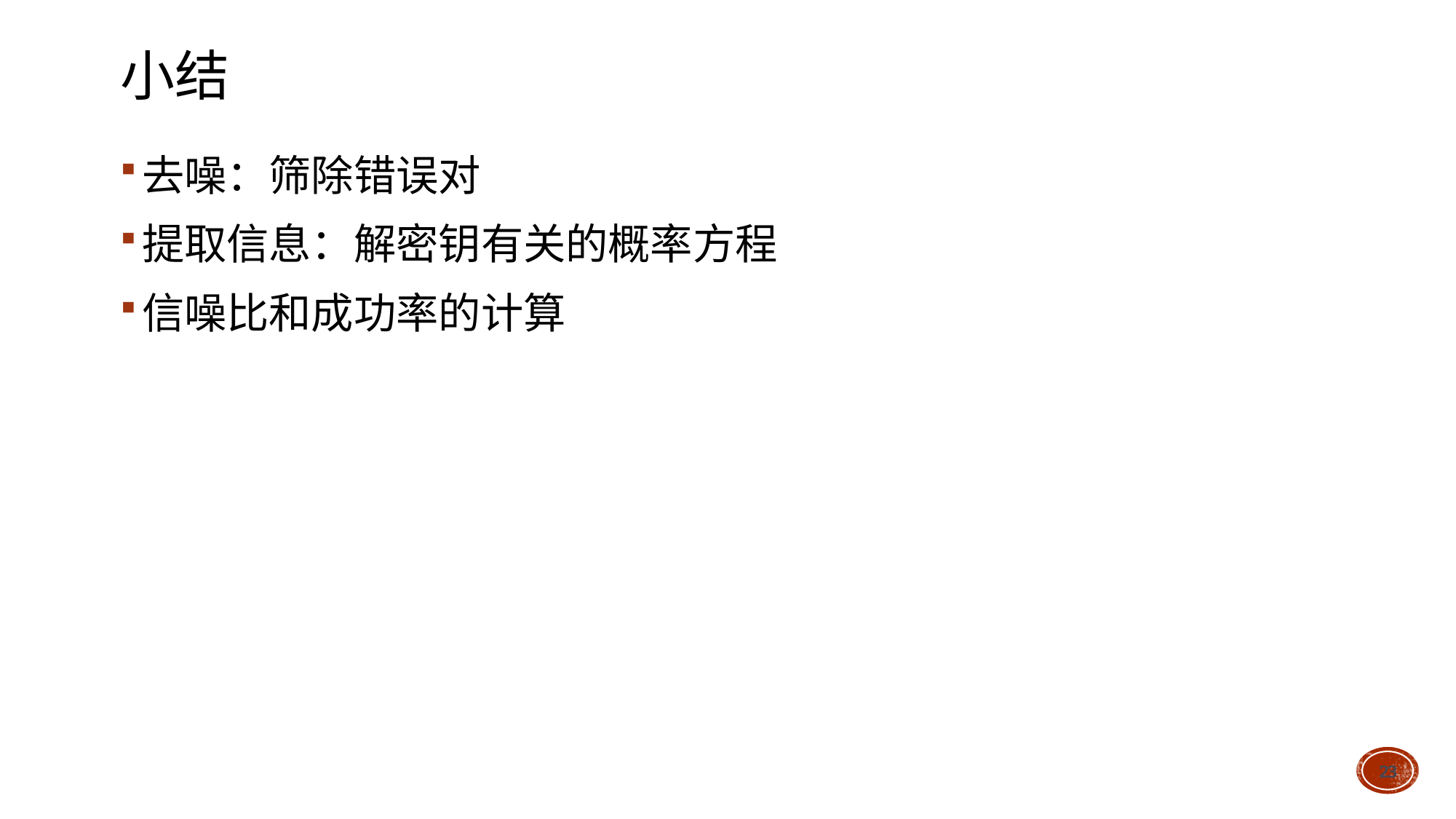

# 小结
去噪：筛除错误对
提取信息：解密钥有关的概率方程
信噪比和成功率的计算

23